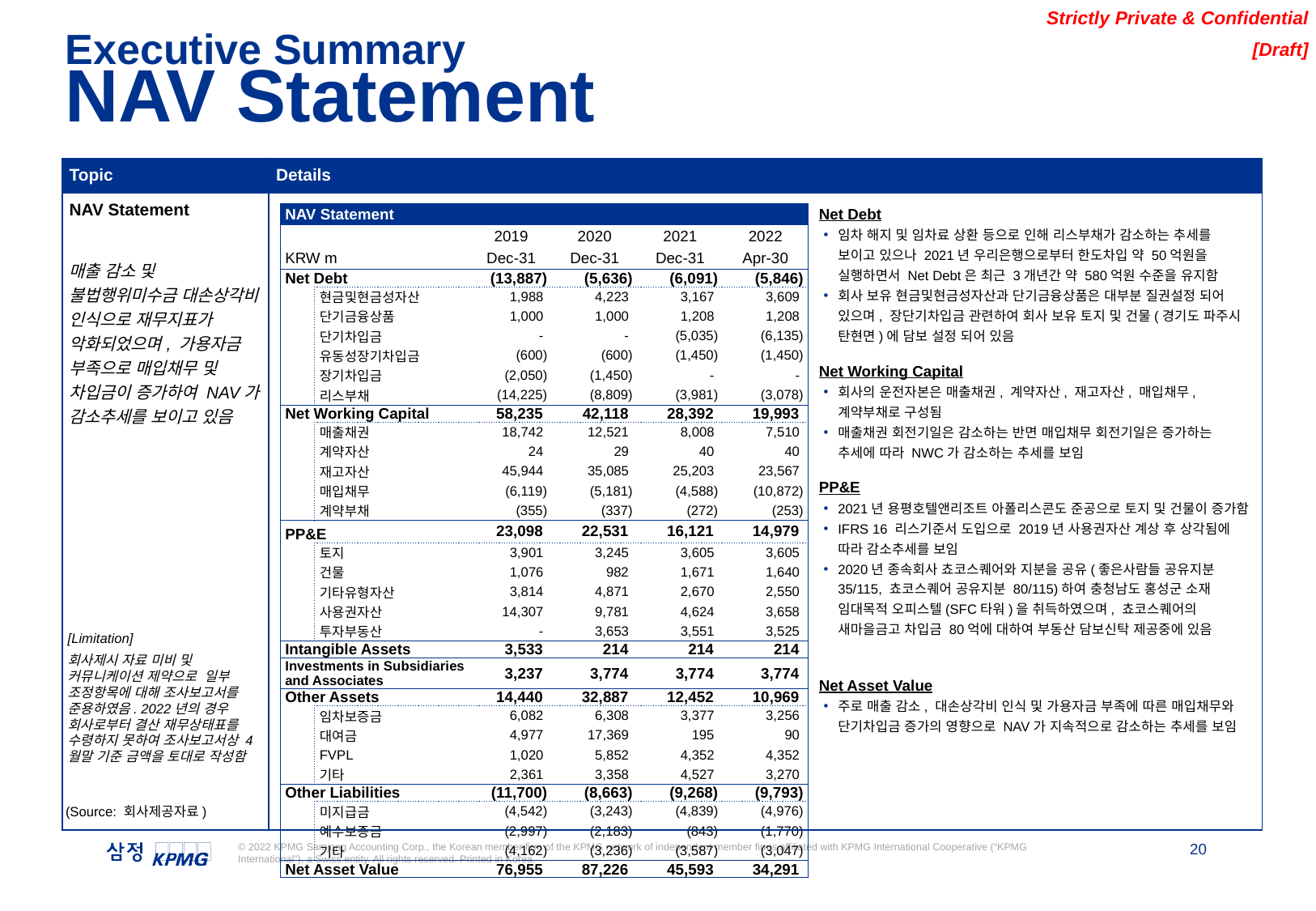

Executive Summary
NAV Statement
| Topic | Details |
| --- | --- |
| NAV Statement 매출 감소 및 불법행위미수금 대손상각비 인식으로 재무지표가 악화되었으며, 가용자금 부족으로 매입채무 및 차입금이 증가하여 NAV가 감소추세를 보이고 있음 |  |
Net Debt
임차 해지 및 임차료 상환 등으로 인해 리스부채가 감소하는 추세를 보이고 있으나 2021년 우리은행으로부터 한도차입 약 50억원을 실행하면서 Net Debt은 최근 3개년간 약 580억원 수준을 유지함
회사 보유 현금및현금성자산과 단기금융상품은 대부분 질권설정 되어 있으며, 장단기차입금 관련하여 회사 보유 토지 및 건물(경기도 파주시 탄현면)에 담보 설정 되어 있음
| NAV Statement |  |  |  |  |  |  |
| --- | --- | --- | --- | --- | --- | --- |
|  |  |  | 2019 | 2020 | 2021 | 2022 |
| KRW m |  |  | Dec-31 | Dec-31 | Dec-31 | Apr-30 |
| Net Debt |  |  | (13,887) | (5,636) | (6,091) | (5,846) |
|  | 현금및현금성자산 |  | 1,988 | 4,223 | 3,167 | 3,609 |
|  | 단기금융상품 |  | 1,000 | 1,000 | 1,208 | 1,208 |
|  | 단기차입금 |  | - | - | (5,035) | (6,135) |
|  | 유동성장기차입금 |  | (600) | (600) | (1,450) | (1,450) |
|  | 장기차입금 |  | (2,050) | (1,450) | - | - |
|  | 리스부채 |  | (14,225) | (8,809) | (3,981) | (3,078) |
| Net Working Capital |  |  | 58,235 | 42,118 | 28,392 | 19,993 |
|  | 매출채권 |  | 18,742 | 12,521 | 8,008 | 7,510 |
|  | 계약자산 |  | 24 | 29 | 40 | 40 |
|  | 재고자산 |  | 45,944 | 35,085 | 25,203 | 23,567 |
|  | 매입채무 |  | (6,119) | (5,181) | (4,588) | (10,872) |
|  | 계약부채 |  | (355) | (337) | (272) | (253) |
| PP&E |  |  | 23,098 | 22,531 | 16,121 | 14,979 |
|  | 토지 |  | 3,901 | 3,245 | 3,605 | 3,605 |
|  | 건물 |  | 1,076 | 982 | 1,671 | 1,640 |
|  | 기타유형자산 |  | 3,814 | 4,871 | 2,670 | 2,550 |
|  | 사용권자산 |  | 14,307 | 9,781 | 4,624 | 3,658 |
|  | 투자부동산 |  | - | 3,653 | 3,551 | 3,525 |
| Intangible Assets |  |  | 3,533 | 214 | 214 | 214 |
| Investments in Subsidiaries and Associates |  |  | 3,237 | 3,774 | 3,774 | 3,774 |
| Other Assets |  |  | 14,440 | 32,887 | 12,452 | 10,969 |
|  | 임차보증금 |  | 6,082 | 6,308 | 3,377 | 3,256 |
|  | 대여금 |  | 4,977 | 17,369 | 195 | 90 |
|  | FVPL |  | 1,020 | 5,852 | 4,352 | 4,352 |
|  | 기타 |  | 2,361 | 3,358 | 4,527 | 3,270 |
| Other Liabilities |  |  | (11,700) | (8,663) | (9,268) | (9,793) |
|  | 미지급금 |  | (4,542) | (3,243) | (4,839) | (4,976) |
|  | 예수보증금 |  | (2,997) | (2,183) | (843) | (1,770) |
|  | 기타 |  | (4,162) | (3,236) | (3,587) | (3,047) |
| Net Asset Value |  |  | 76,955 | 87,226 | 45,593 | 34,291 |
Net Working Capital
회사의 운전자본은 매출채권, 계약자산, 재고자산, 매입채무, 계약부채로 구성됨
매출채권 회전기일은 감소하는 반면 매입채무 회전기일은 증가하는 추세에 따라 NWC가 감소하는 추세를 보임
PP&E
2021년 용평호텔앤리조트 아폴리스콘도 준공으로 토지 및 건물이 증가함
IFRS 16 리스기준서 도입으로 2019년 사용권자산 계상 후 상각됨에 따라 감소추세를 보임
2020년 종속회사 쵸코스퀘어와 지분을 공유(좋은사람들 공유지분 35/115, 쵸코스퀘어 공유지분 80/115)하여 충청남도 홍성군 소재 임대목적 오피스텔(SFC타워)을 취득하였으며, 쵸코스퀘어의 새마을금고 차입금 80억에 대하여 부동산 담보신탁 제공중에 있음
[Limitation]
회사제시 자료 미비 및 커뮤니케이션 제약으로  일부 조정항목에 대해 조사보고서를 준용하였음. 2022년의 경우 회사로부터 결산 재무상태표를 수령하지 못하여 조사보고서상 4월말 기준 금액을 토대로 작성함
Net Asset Value
주로 매출 감소, 대손상각비 인식 및 가용자금 부족에 따른 매입채무와 단기차입금 증가의 영향으로 NAV가 지속적으로 감소하는 추세를 보임
(Source: 회사제공자료)